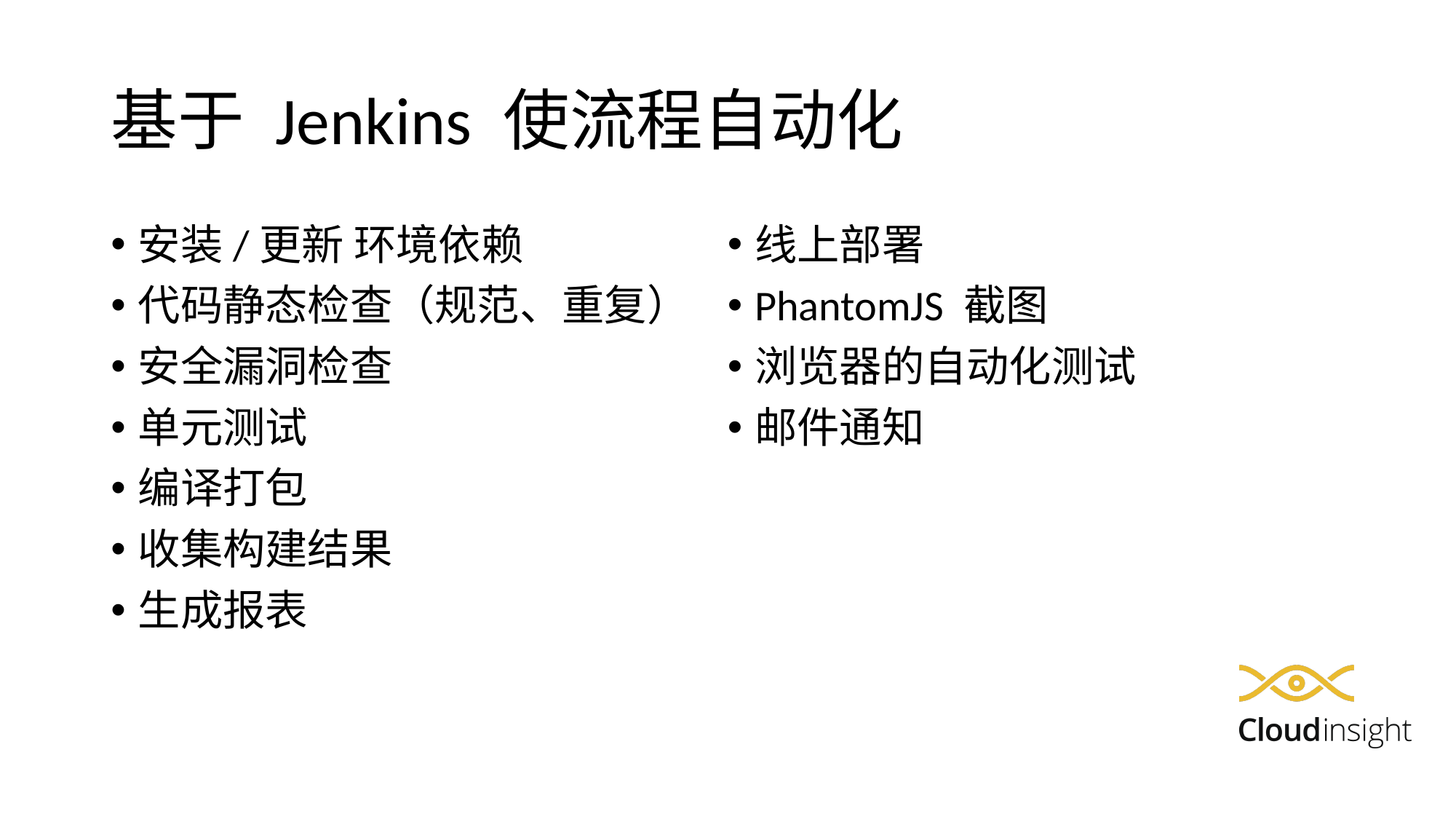

# 基于 Jenkins 使流程自动化
安装/更新 环境依赖
代码静态检查（规范、重复）
安全漏洞检查
单元测试
编译打包
收集构建结果
生成报表

线上部署
PhantomJS 截图
浏览器的自动化测试
邮件通知